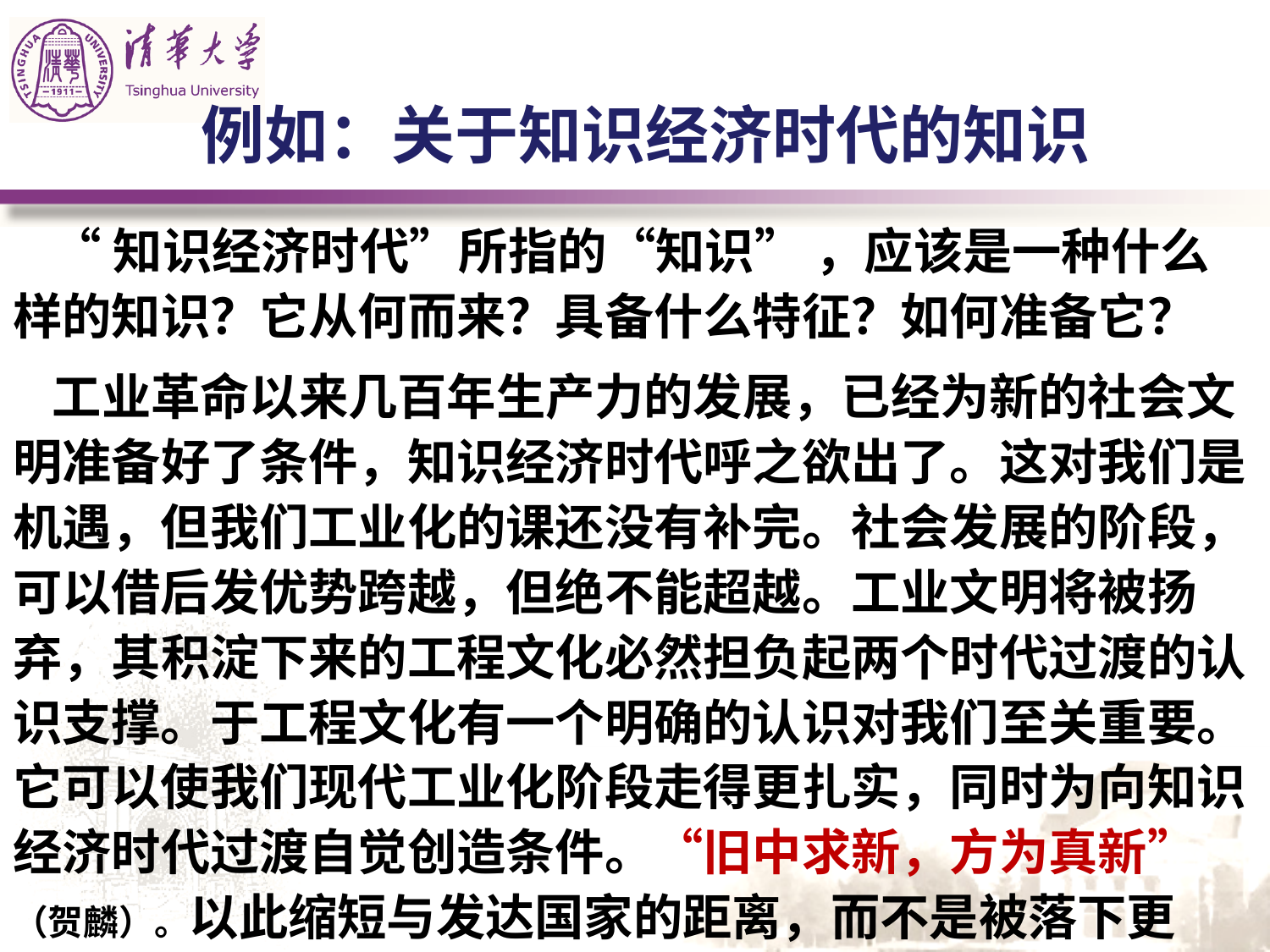

# 例如：关于知识经济时代的知识
“知识经济时代”所指的“知识” ，应该是一种什么样的知识？它从何而来？具备什么特征？如何准备它？
工业革命以来几百年生产力的发展，已经为新的社会文明准备好了条件，知识经济时代呼之欲出了。这对我们是机遇，但我们工业化的课还没有补完。社会发展的阶段，可以借后发优势跨越，但绝不能超越。工业文明将被扬弃，其积淀下来的工程文化必然担负起两个时代过渡的认识支撑。于工程文化有一个明确的认识对我们至关重要。它可以使我们现代工业化阶段走得更扎实，同时为向知识经济时代过渡自觉创造条件。“旧中求新，方为真新”（贺麟）。以此缩短与发达国家的距离，而不是被落下更远。